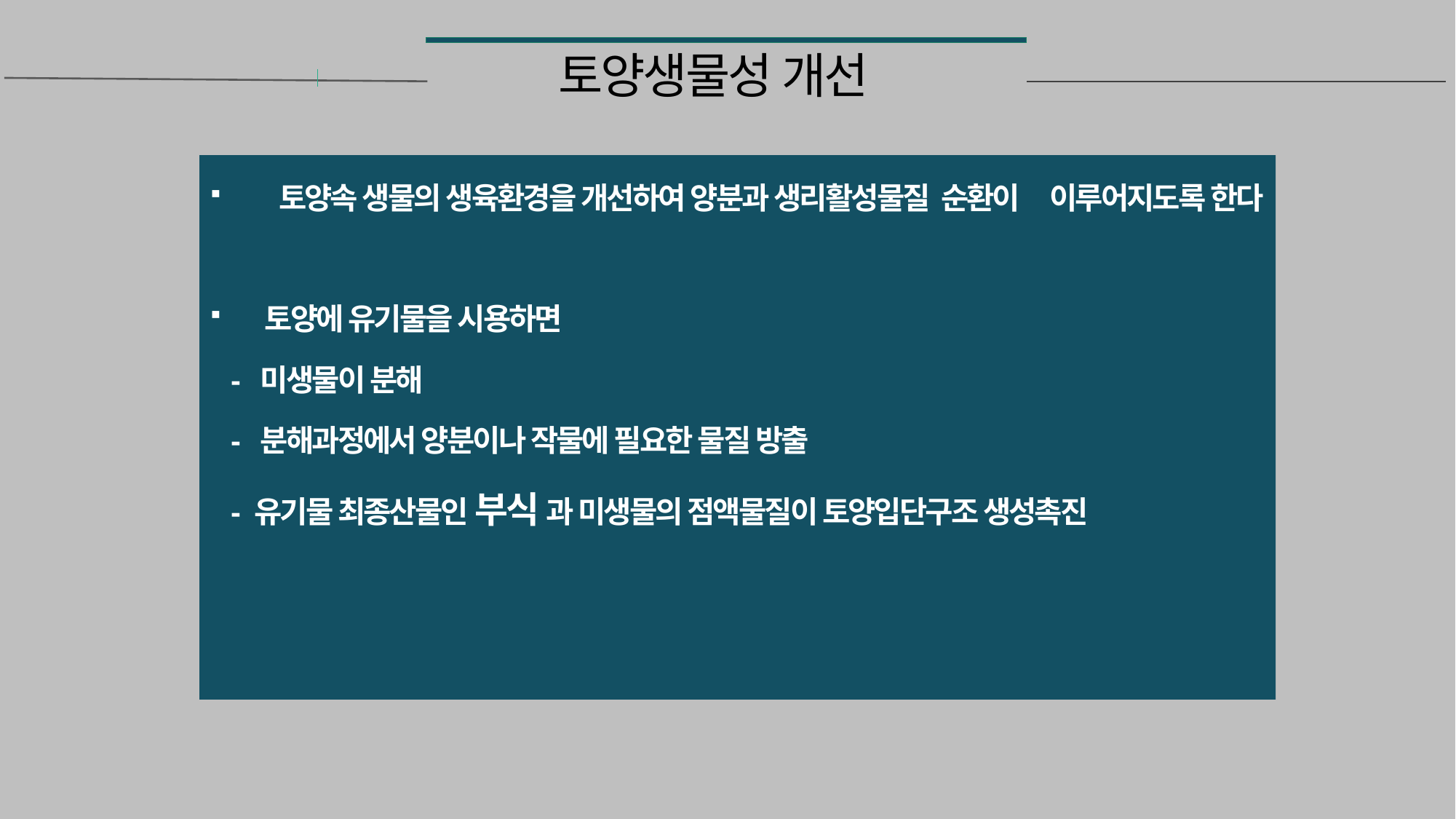

# 토양생물성 개선
 토양속 생물의 생육환경을 개선하여 양분과 생리활성물질  순환이     이루어지도록 한다

토양에 유기물을 시용하면
   -  미생물이 분해
   -  분해과정에서 양분이나 작물에 필요한 물질 방출
   - 유기물 최종산물인 부식 과 미생물의 점액물질이 토양입단구조 생성촉진